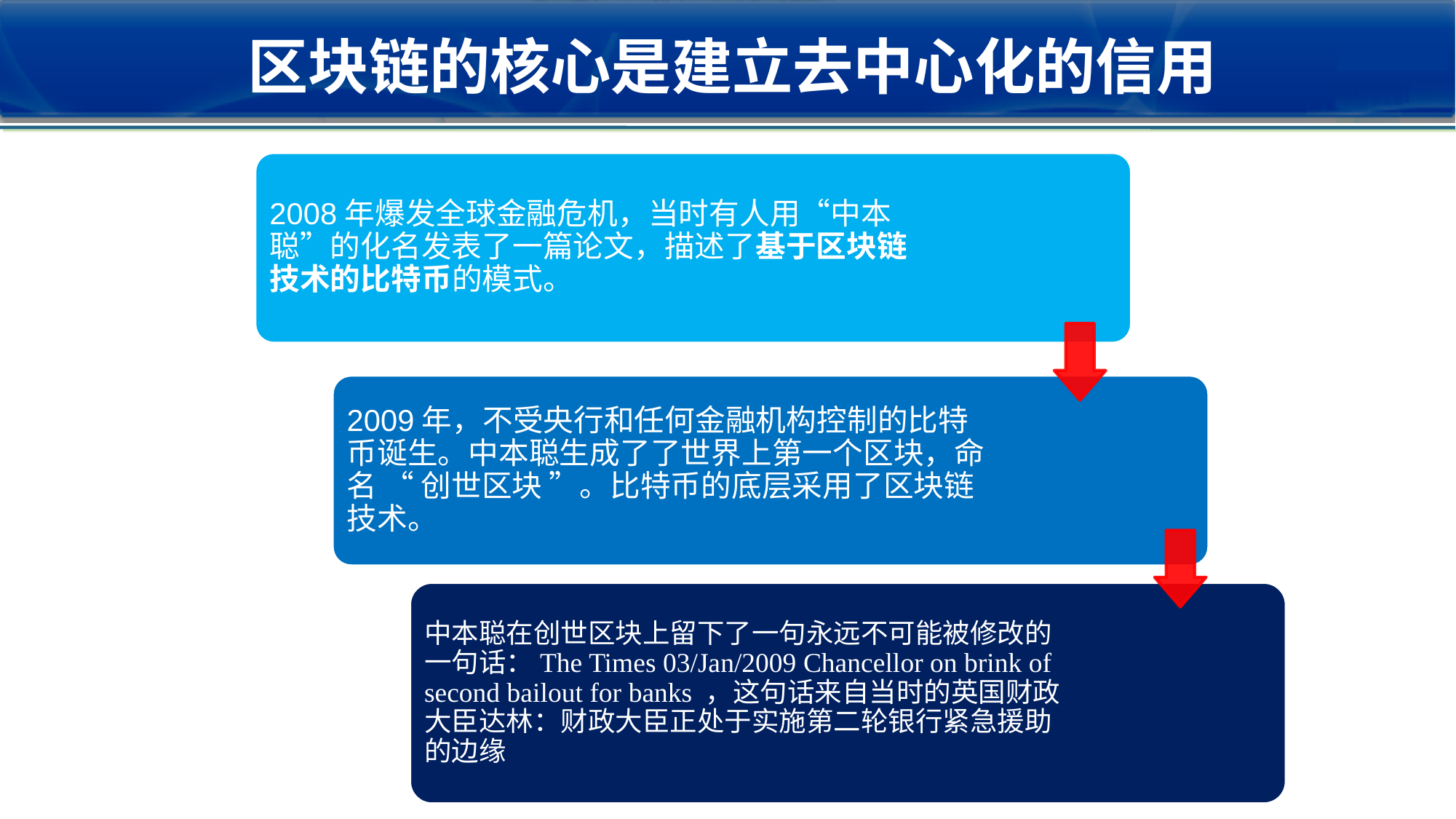

区块链的核心是建立去中心化的信用
2008年爆发全球金融危机，当时有人用“中本聪”的化名发表了一篇论文，描述了基于区块链技术的比特币的模式。

2009年，不受央行和任何金融机构控制的比特币诞生。中本聪生成了了世界上第一个区块，命名 “ 创世区块 ”。比特币的底层采用了区块链技术。

中本聪在创世区块上留下了一句永远不可能被修改的一句话：The Times 03/Jan/2009 Chancellor on brink of second bailout for banks ，这句话来自当时的英国财政大臣达林：财政大臣正处于实施第二轮银行紧急援助的边缘